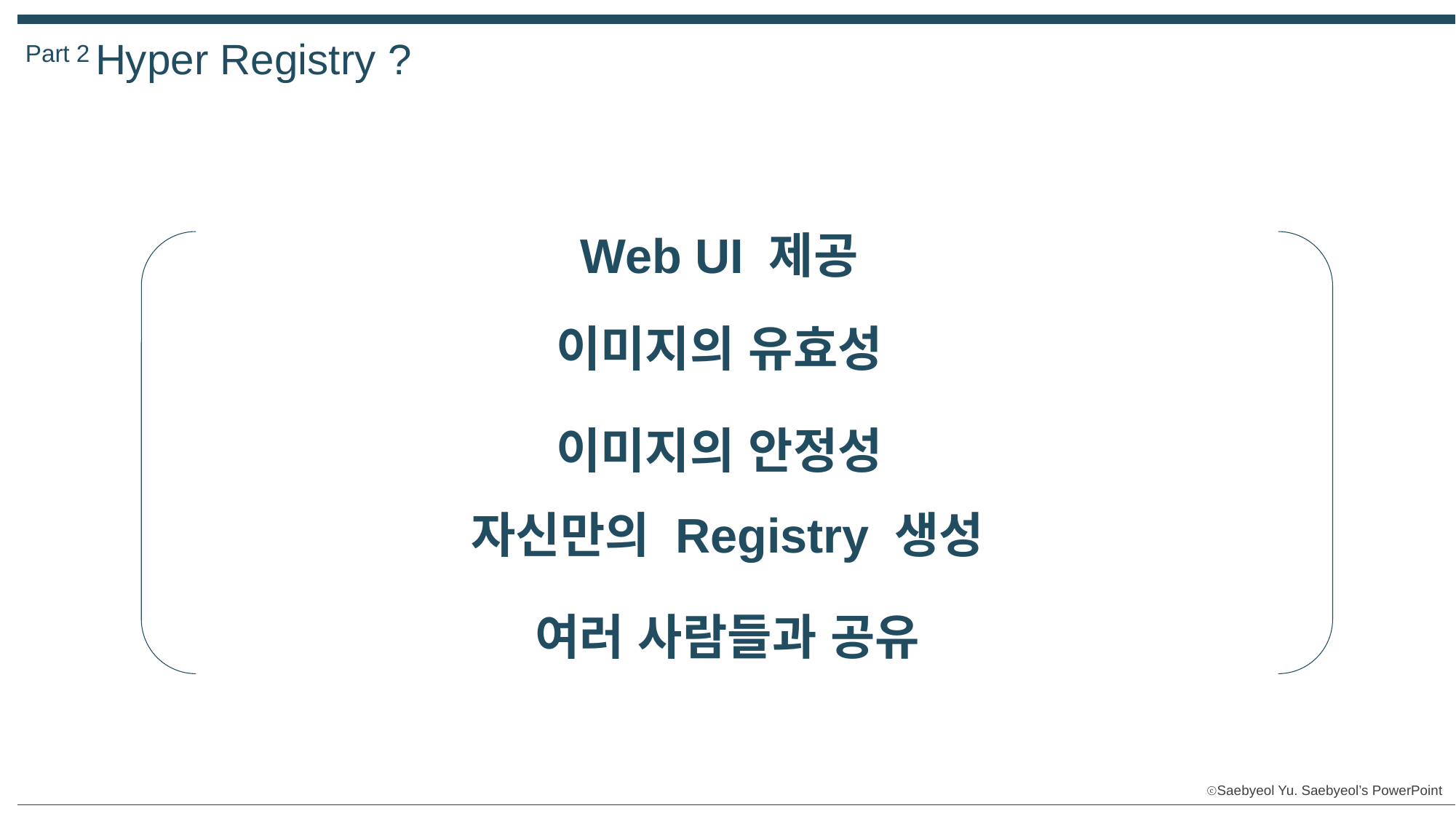

Hyper Registry ?
Part 2
Web UI 제공

이미지의 유효성
이미지의 안정성
자신만의 Registry 생성
여러 사람들과 공유